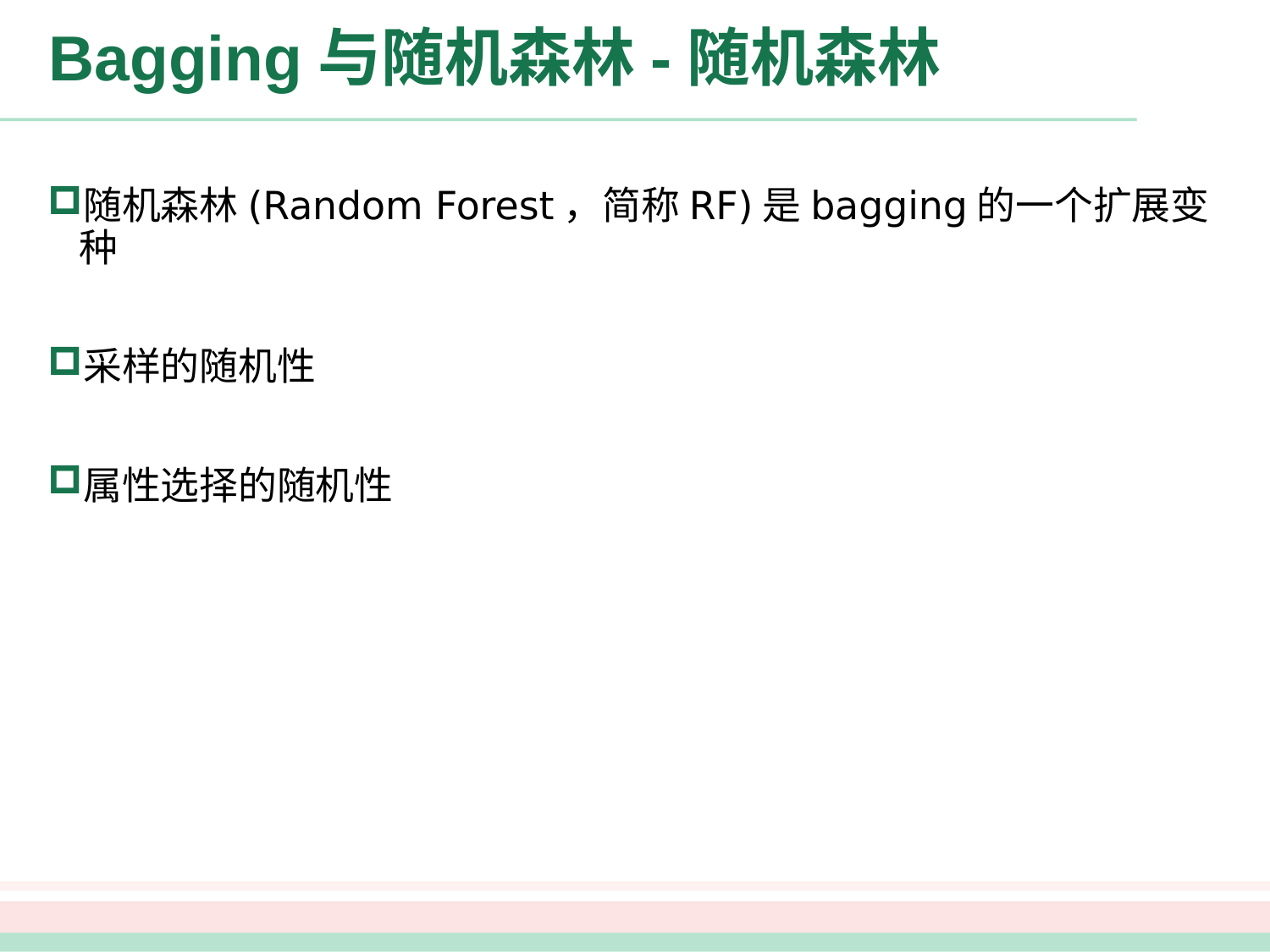

# Bagging与随机森林-随机森林
随机森林(Random Forest，简称RF)是bagging的一个扩展变种

采样的随机性

属性选择的随机性